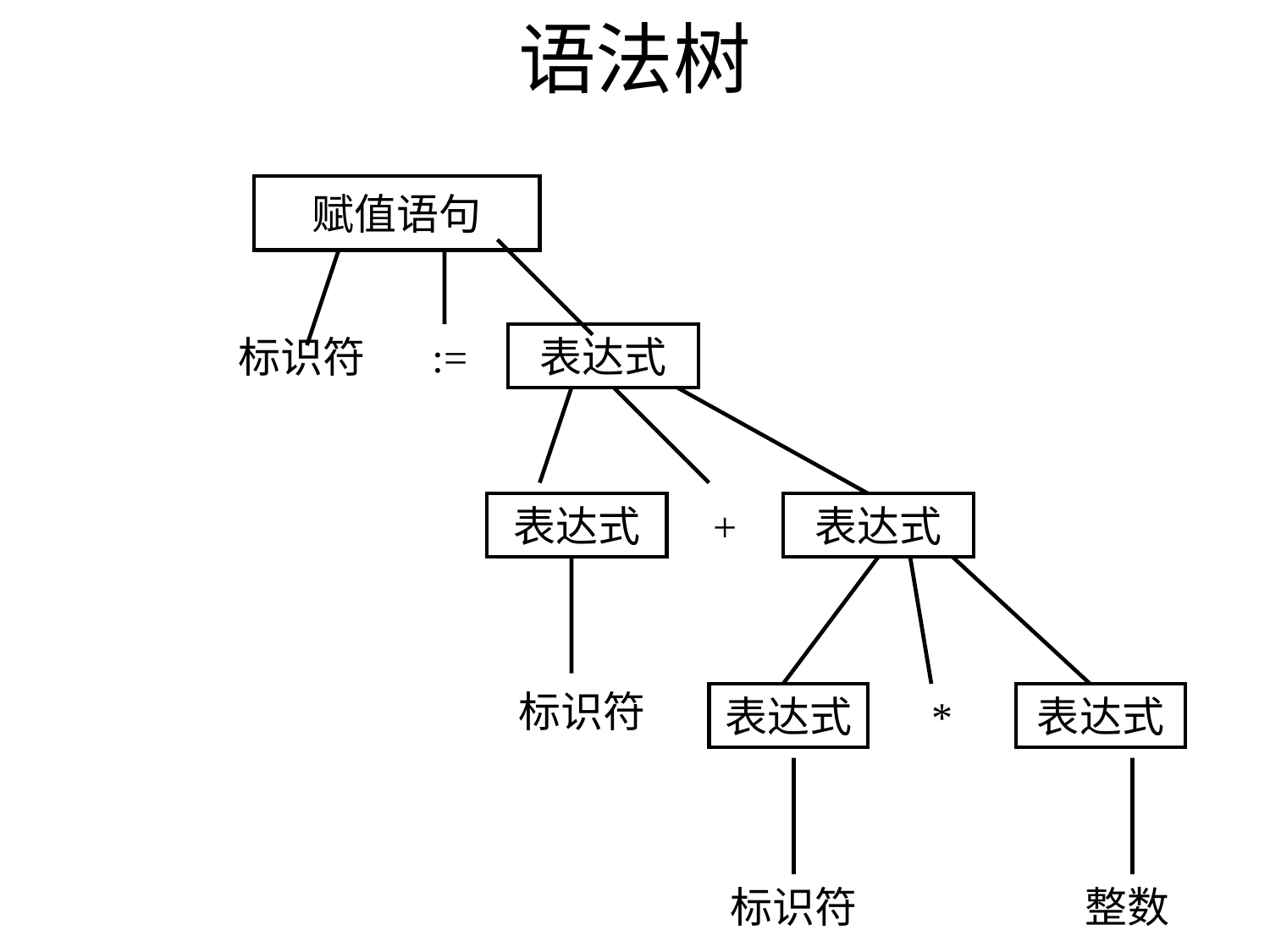

# 语法树

赋值语句

标识符
:=
表达式

表达式
+
表达式

标识符
表达式
*
表达式

标识符
整数